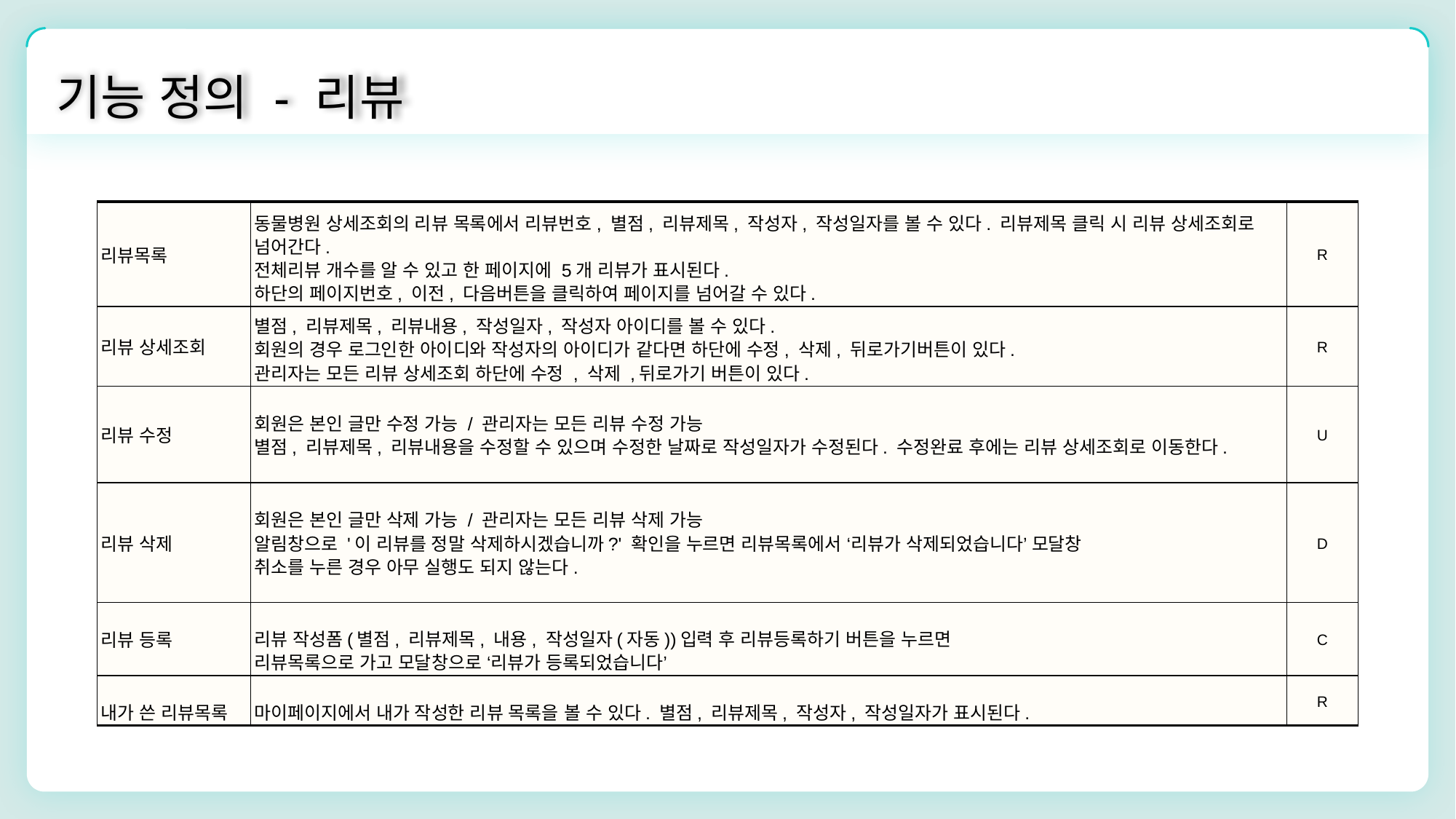

기능 정의 - 리뷰
| 리뷰목록 | 동물병원 상세조회의 리뷰 목록에서 리뷰번호, 별점, 리뷰제목, 작성자, 작성일자를 볼 수 있다. 리뷰제목 클릭 시 리뷰 상세조회로 넘어간다. 전체리뷰 개수를 알 수 있고 한 페이지에 5개 리뷰가 표시된다. 하단의 페이지번호, 이전, 다음버튼을 클릭하여 페이지를 넘어갈 수 있다. | R |
| --- | --- | --- |
| 리뷰 상세조회 | 별점, 리뷰제목, 리뷰내용, 작성일자, 작성자 아이디를 볼 수 있다. 회원의 경우 로그인한 아이디와 작성자의 아이디가 같다면 하단에 수정, 삭제, 뒤로가기버튼이 있다. 관리자는 모든 리뷰 상세조회 하단에 수정 , 삭제 ,뒤로가기 버튼이 있다. | R |
| 리뷰 수정 | 회원은 본인 글만 수정 가능 / 관리자는 모든 리뷰 수정 가능 별점, 리뷰제목, 리뷰내용을 수정할 수 있으며 수정한 날짜로 작성일자가 수정된다. 수정완료 후에는 리뷰 상세조회로 이동한다. | U |
| 리뷰 삭제 | 회원은 본인 글만 삭제 가능 / 관리자는 모든 리뷰 삭제 가능 알림창으로 '이 리뷰를 정말 삭제하시겠습니까?' 확인을 누르면 리뷰목록에서 ‘리뷰가 삭제되었습니다’ 모달창 취소를 누른 경우 아무 실행도 되지 않는다. | D |
| 리뷰 등록 | 리뷰 작성폼(별점, 리뷰제목, 내용, 작성일자(자동))입력 후 리뷰등록하기 버튼을 누르면 리뷰목록으로 가고 모달창으로 ‘리뷰가 등록되었습니다’ | C |
| 내가 쓴 리뷰목록 | 마이페이지에서 내가 작성한 리뷰 목록을 볼 수 있다. 별점, 리뷰제목, 작성자, 작성일자가 표시된다. | R |